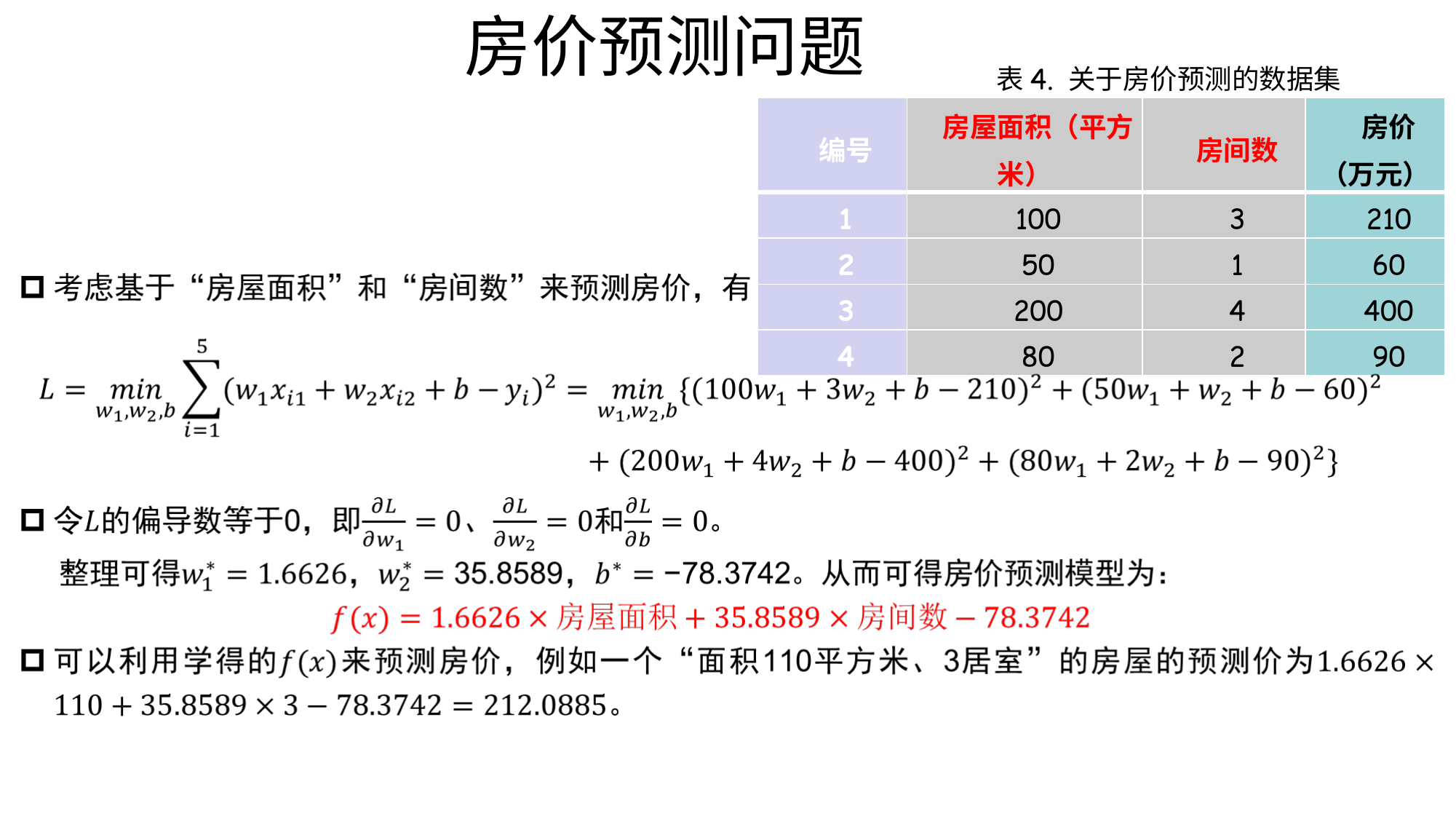

房价预测问题
表4. 关于房价预测的数据集
| 编号 | 房屋面积（平方米） | 房间数 | 房价（万元） |
| --- | --- | --- | --- |
| 1 | 100 | 3 | 210 |
| 2 | 50 | 1 | 60 |
| 3 | 200 | 4 | 400 |
| 4 | 80 | 2 | 90 |